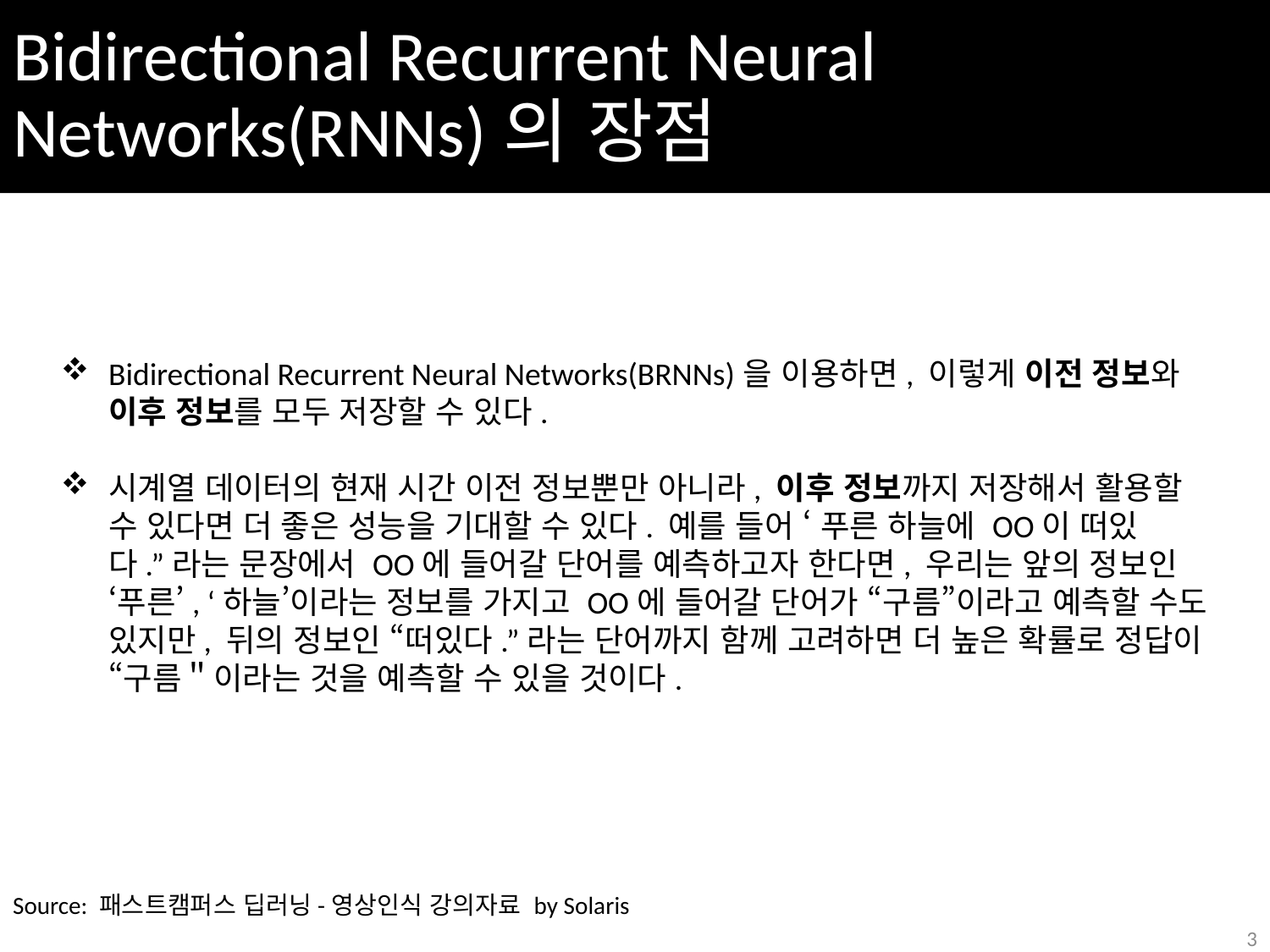

# Bidirectional Recurrent Neural Networks(RNNs)의 장점
Bidirectional Recurrent Neural Networks(BRNNs)을 이용하면, 이렇게 이전 정보와 이후 정보를 모두 저장할 수 있다.

시계열 데이터의 현재 시간 이전 정보뿐만 아니라, 이후 정보까지 저장해서 활용할 수 있다면 더 좋은 성능을 기대할 수 있다. 예를 들어 ‘ 푸른 하늘에 OO이 떠있다.”라는 문장에서 OO에 들어갈 단어를 예측하고자 한다면, 우리는 앞의 정보인 ‘푸른’, ‘하늘’이라는 정보를 가지고 OO에 들어갈 단어가 “구름”이라고 예측할 수도 있지만, 뒤의 정보인 “떠있다.”라는 단어까지 함께 고려하면 더 높은 확률로 정답이 “구름＂이라는 것을 예측할 수 있을 것이다.
Source: 패스트캠퍼스 딥러닝-영상인식 강의자료 by Solaris
3